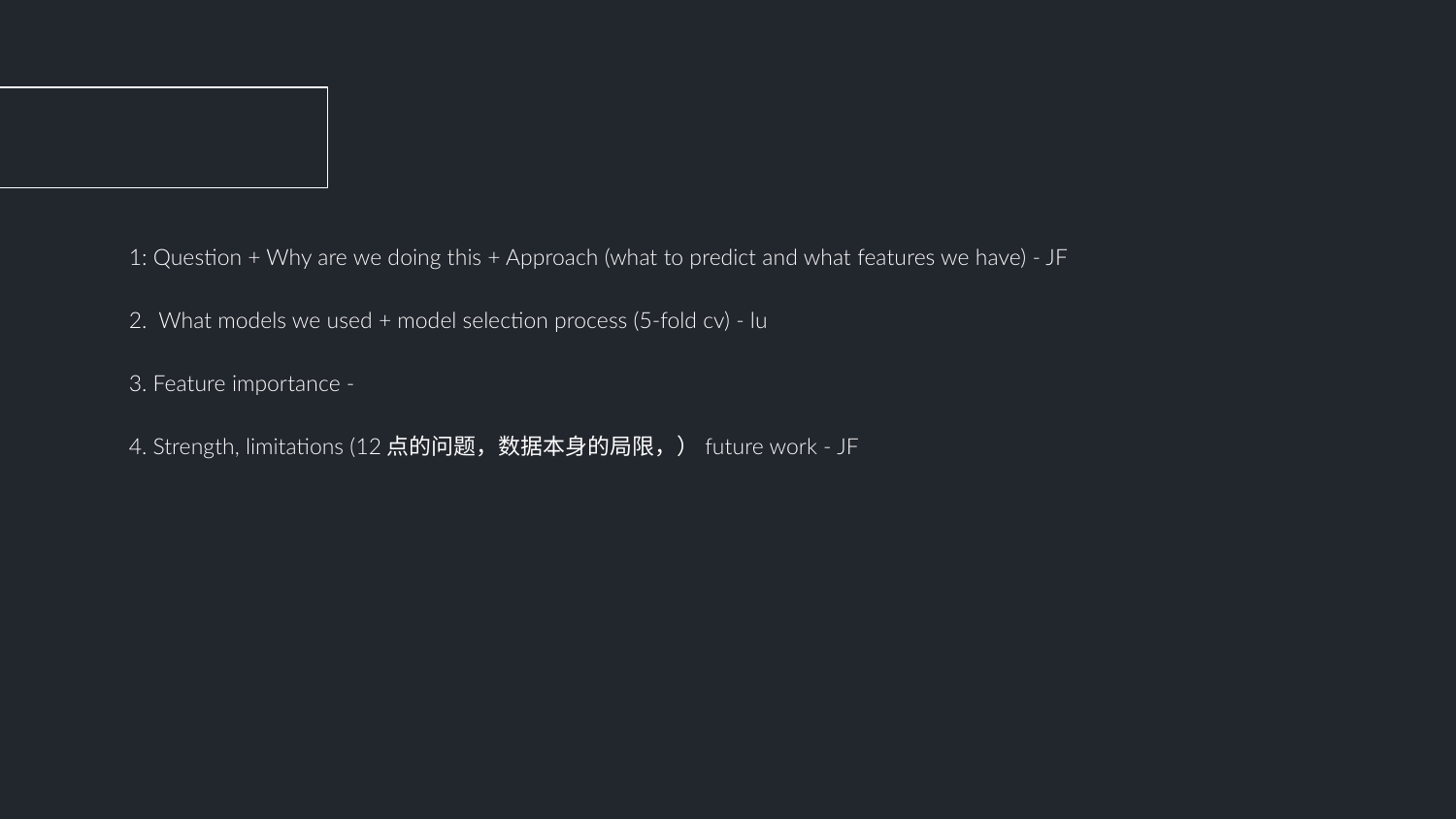

#
1: Question + Why are we doing this + Approach (what to predict and what features we have) - JF
2.  What models we used + model selection process (5-fold cv) - lu
3. Feature importance -
4. Strength, limitations (12点的问题，数据本身的局限，）future work - JF